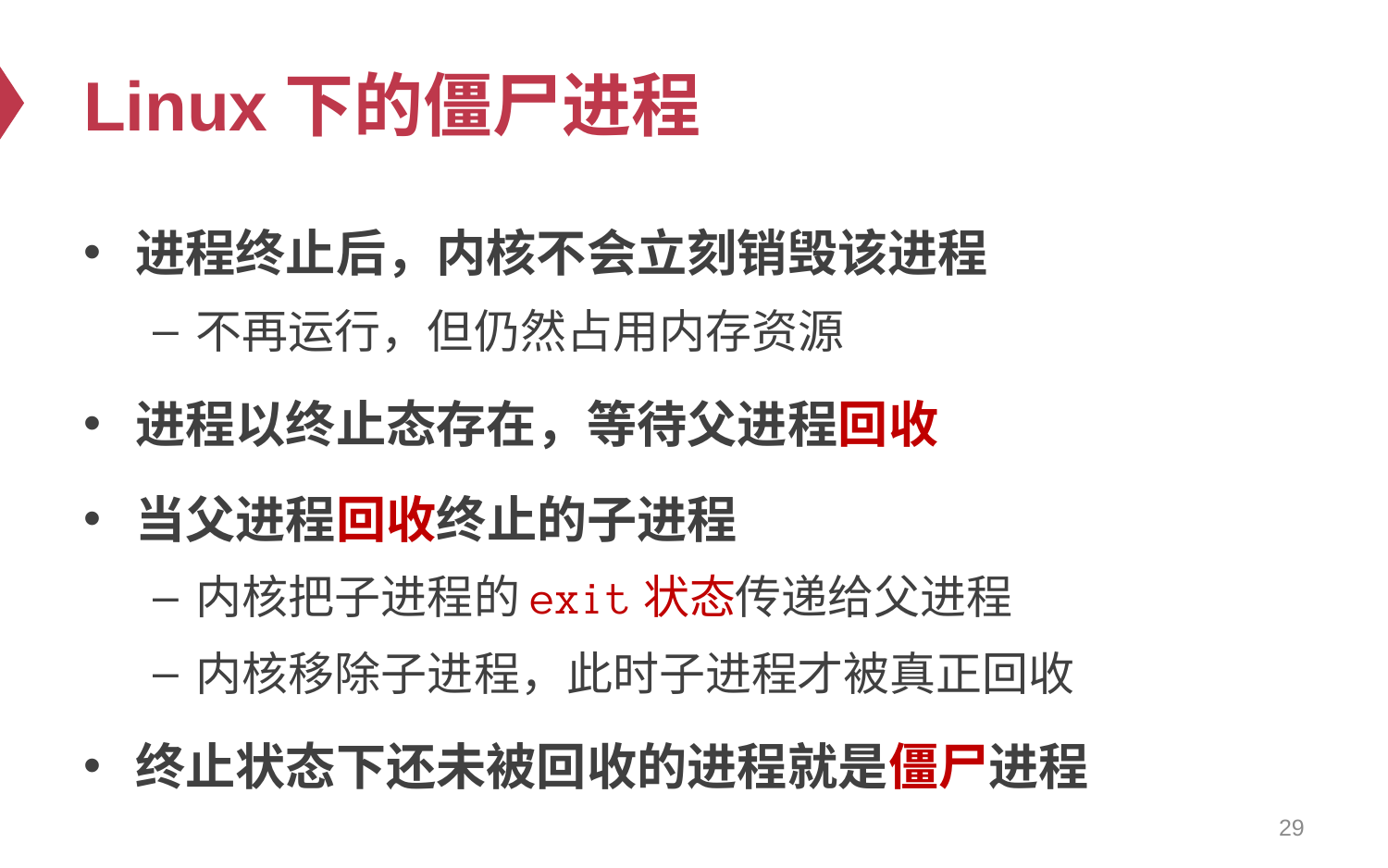

# Linux下的僵尸进程
进程终止后，内核不会立刻销毁该进程
不再运行，但仍然占用内存资源
进程以终止态存在，等待父进程回收
当父进程回收终止的子进程
内核把子进程的exit状态传递给父进程
内核移除子进程，此时子进程才被真正回收
终止状态下还未被回收的进程就是僵尸进程

29